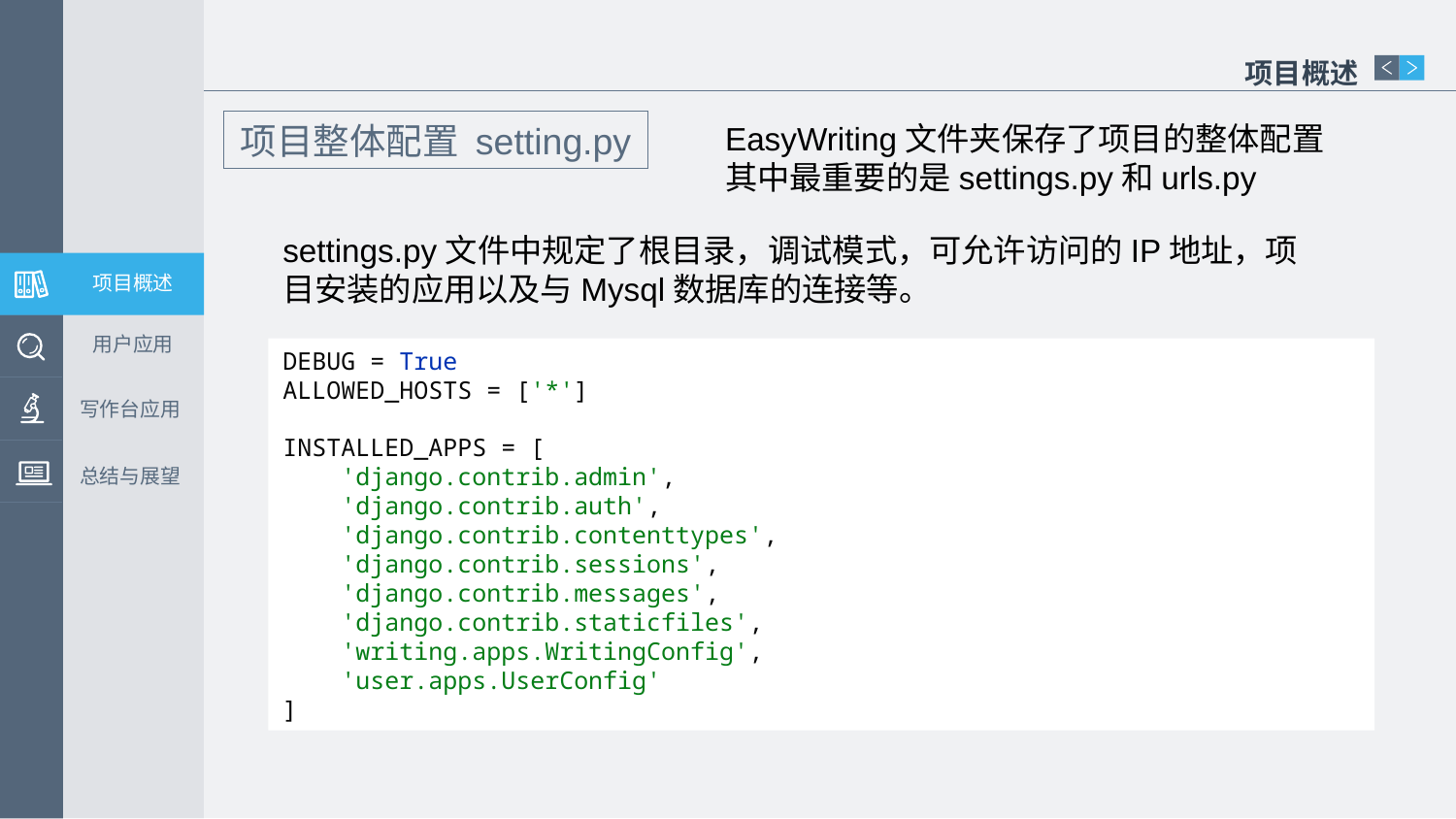

项目概述

项目整体配置 setting.py
EasyWriting文件夹保存了项目的整体配置
其中最重要的是settings.py和urls.py
settings.py文件中规定了根目录，调试模式，可允许访问的IP地址，项目安装的应用以及与Mysql数据库的连接等。

项目概述

用户应用

DEBUG = True
ALLOWED_HOSTS = ['*']
INSTALLED_APPS = [
    'django.contrib.admin',
    'django.contrib.auth',
    'django.contrib.contenttypes',
    'django.contrib.sessions',
    'django.contrib.messages',
    'django.contrib.staticfiles',
    'writing.apps.WritingConfig',
    'user.apps.UserConfig'
]
写作台应用

总结与展望